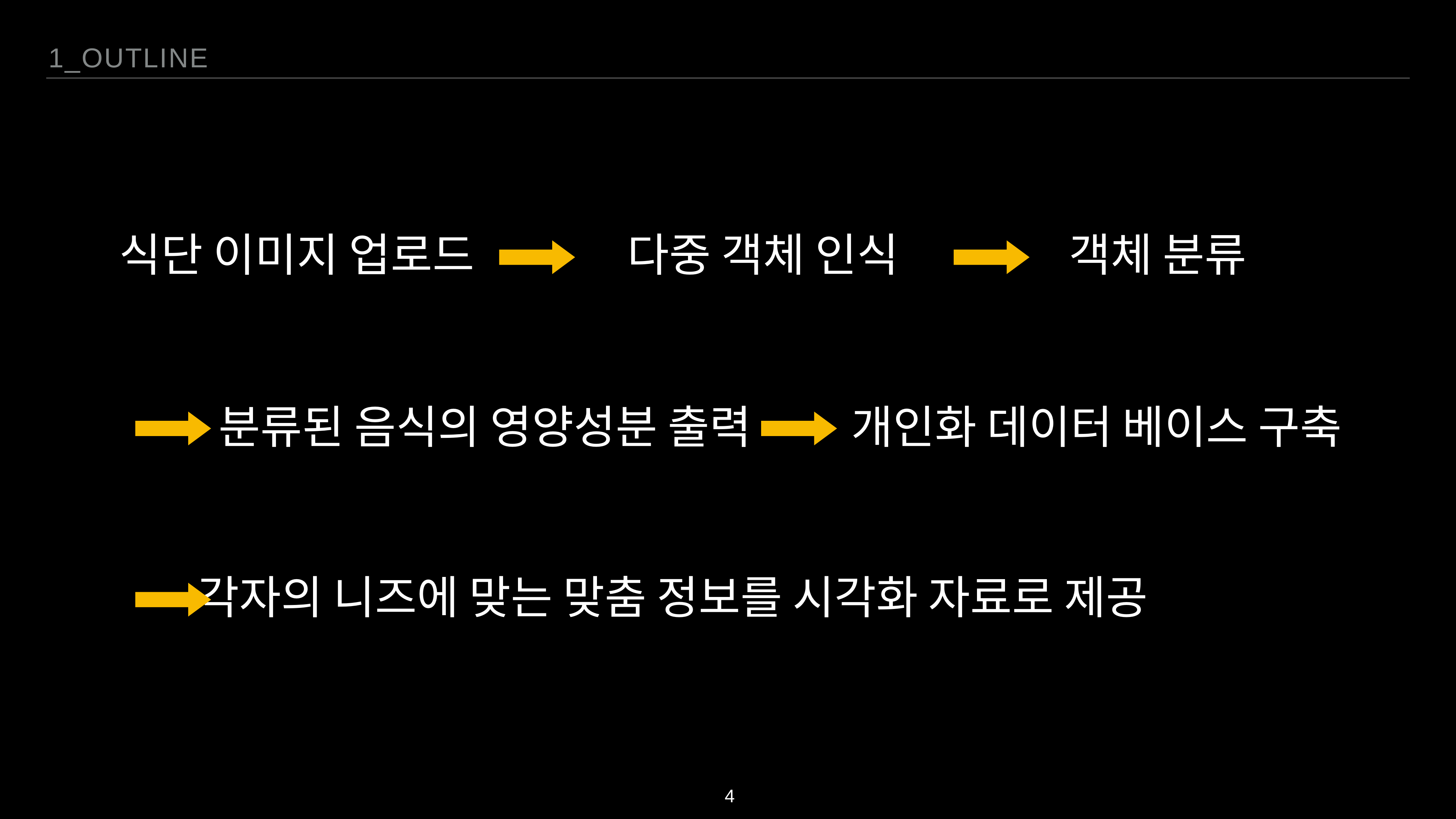

1_Outline

식단 이미지 업로드
다중 객체 인식
객체 분류

분류된 음식의 영양성분 출력
개인화 데이터 베이스 구축

각자의 니즈에 맞는 맞춤 정보를 시각화 자료로 제공

4